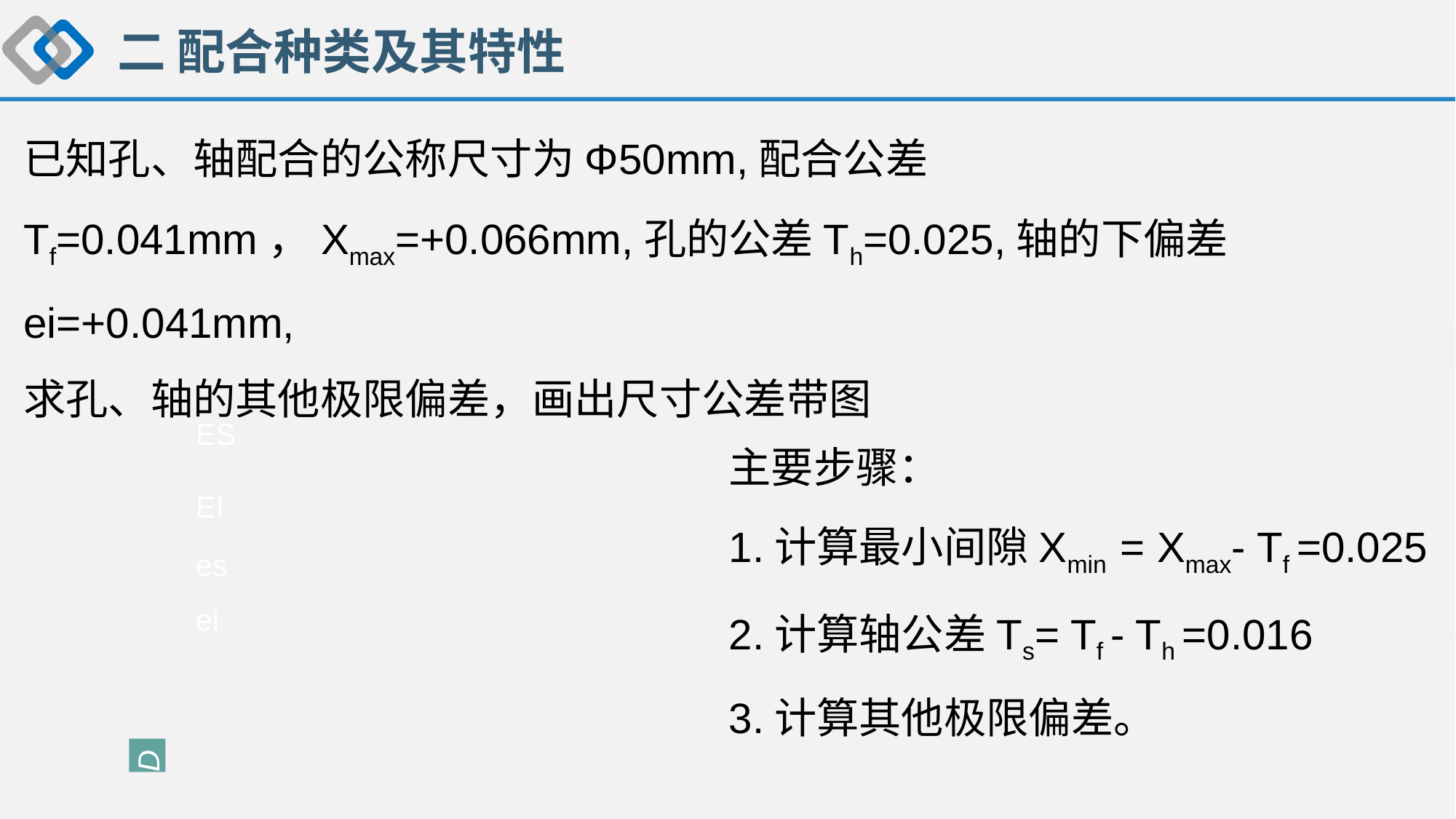

二 配合种类及其特性
已知孔、轴配合的公称尺寸为Φ50mm,配合公差Tf=0.041mm，Xmax=+0.066mm,孔的公差Th=0.025,轴的下偏差ei=+0.041mm,
求孔、轴的其他极限偏差，画出尺寸公差带图

ES

EI

es

ei
主要步骤：
1.计算最小间隙Xmin  = Xmax- Tf =0.025
2.计算轴公差Ts= Tf - Th =0.016
3.计算其他极限偏差。
D